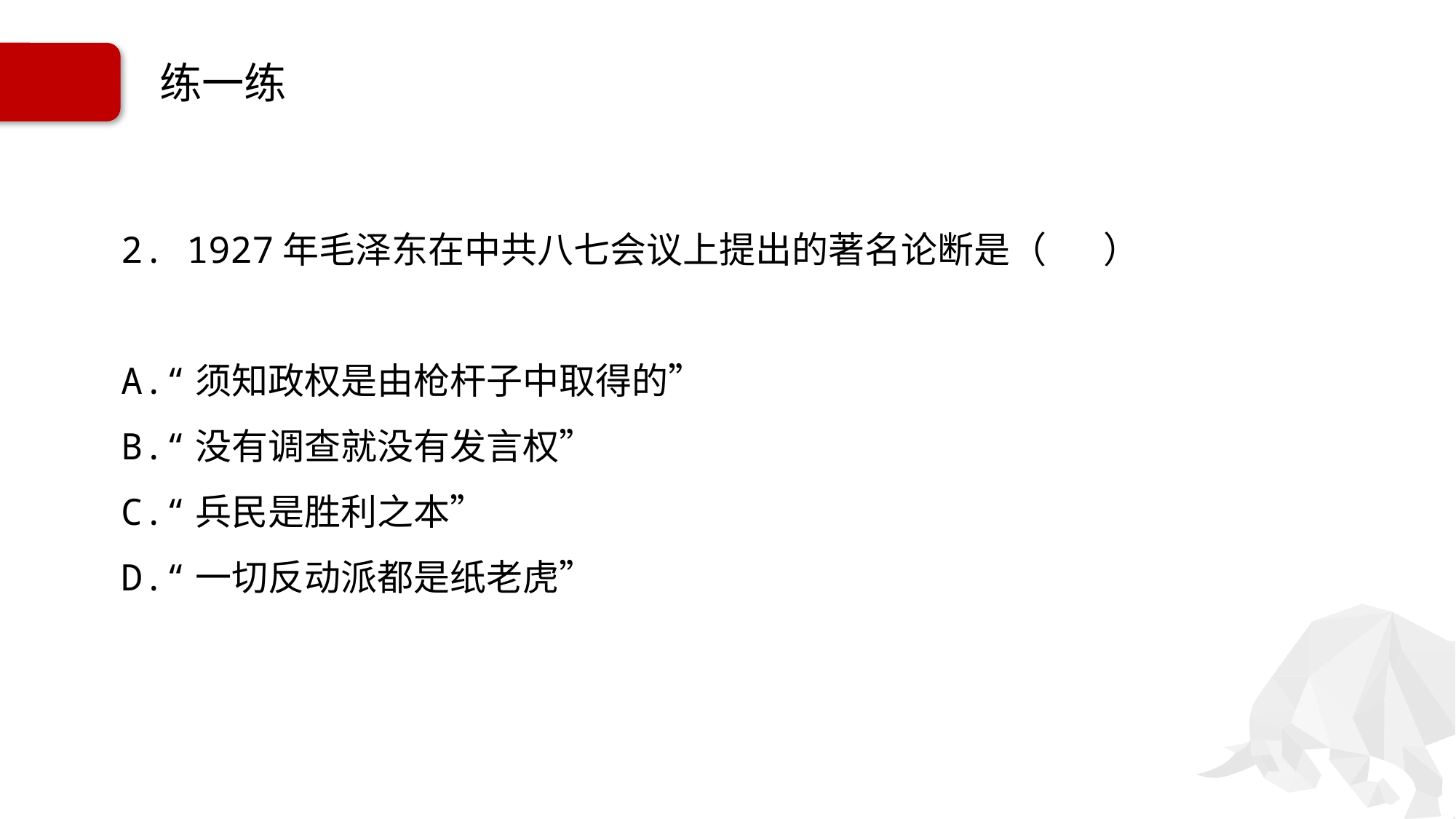

# 练一练
2. 1927年毛泽东在中共八七会议上提出的著名论断是（       ）

A.“须知政权是由枪杆子中取得的”
B.“没有调查就没有发言权”
C.“兵民是胜利之本”
D.“一切反动派都是纸老虎”